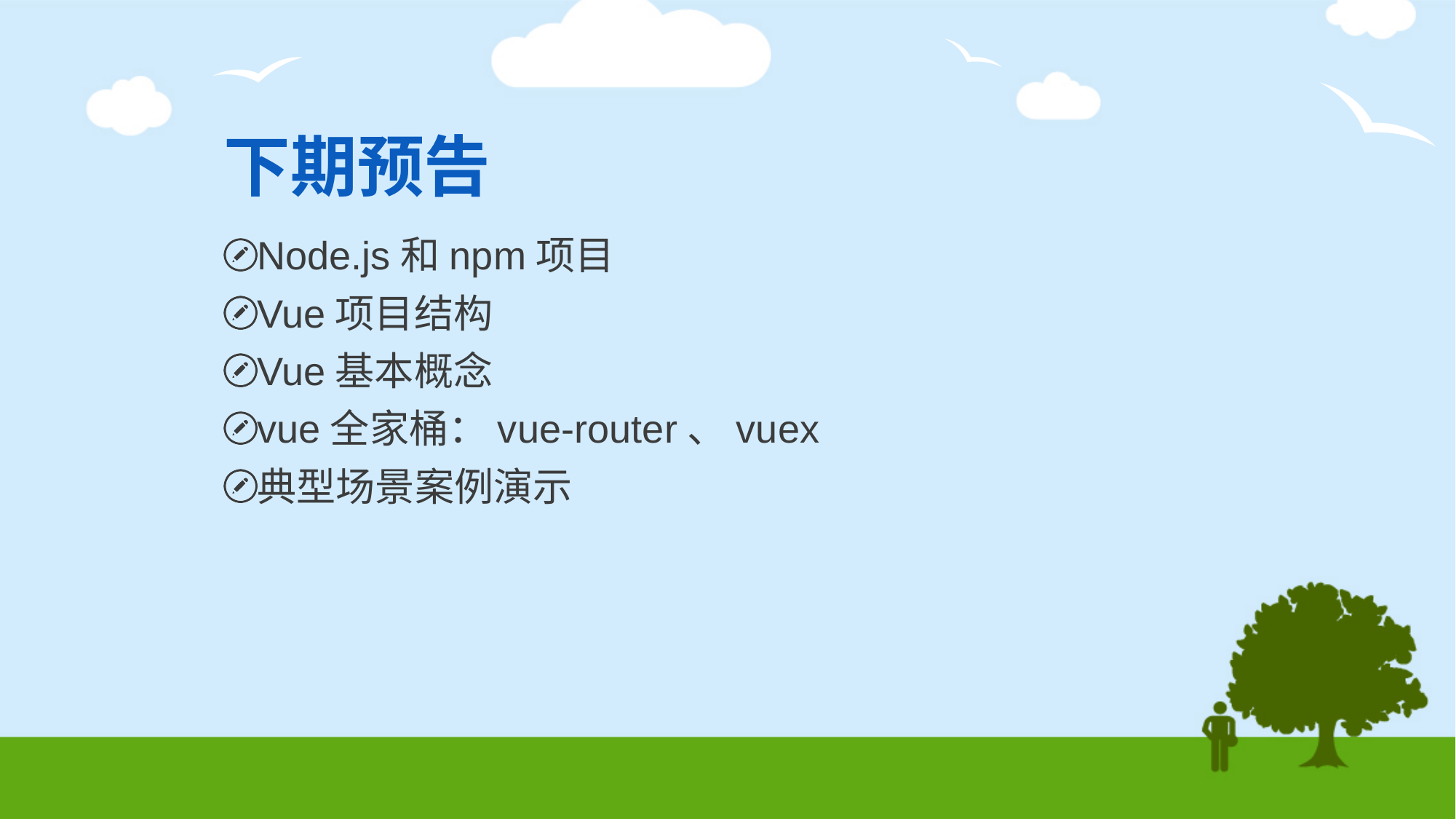

# 下期预告
Node.js和npm项目
Vue项目结构
Vue基本概念
vue全家桶：vue-router、vuex
典型场景案例演示